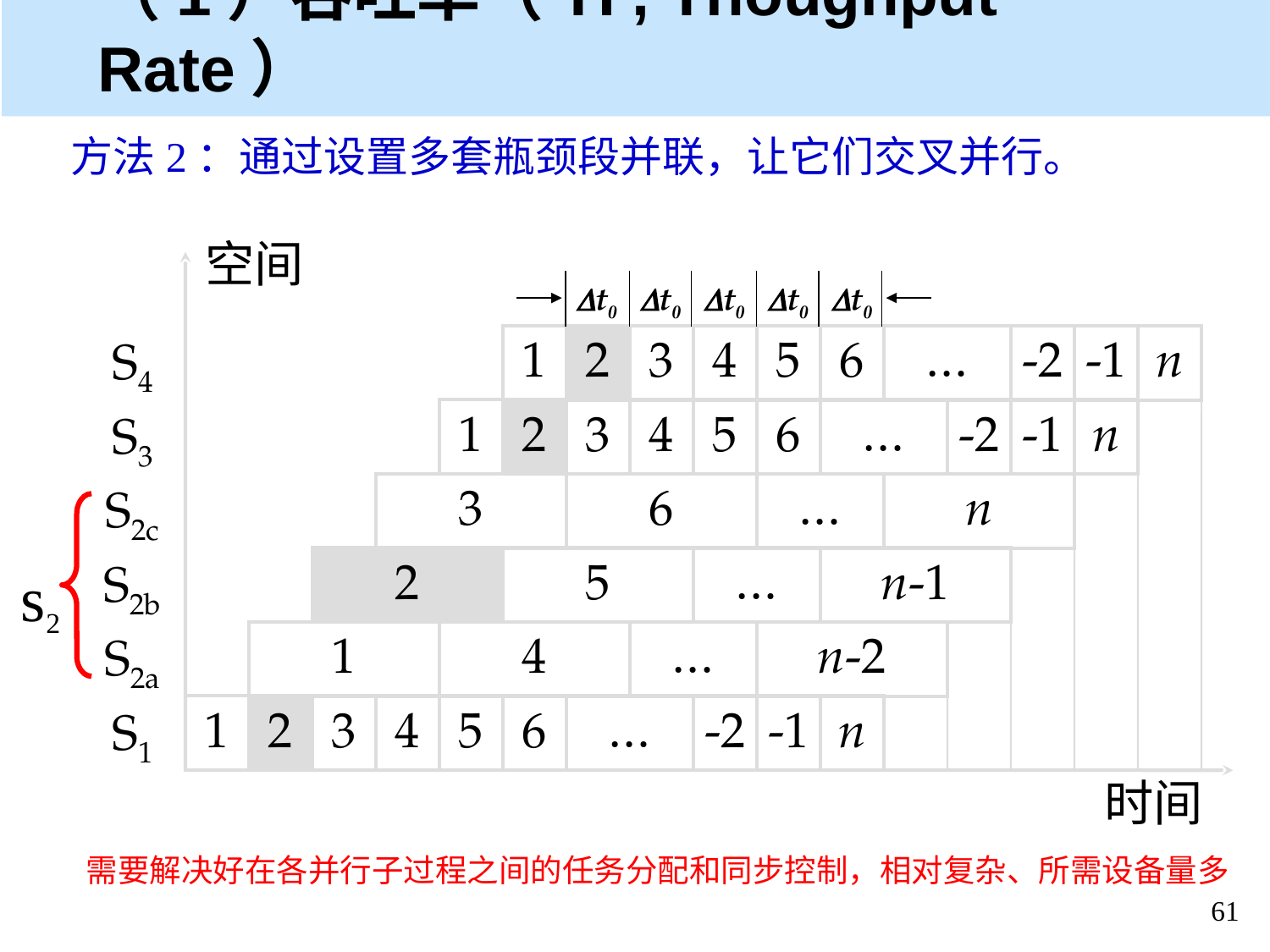

（1）吞吐率（TP, Thoughput Rate）
方法2：通过设置多套瓶颈段并联，让它们交叉并行。
空间

Δt0
Δt0
Δt0
Δt0
Δt0
1
2
3
4
5
6
…
-2
-1
n
S4
1
2
3
4
5
6
…
-2
-1
n
S3

3
6
…
n
S2c

2
5
…
n-1
S2b

 s2
1
4
…
n-2
S2a

1
2
3
4
5
6
…
-2
-1
n
S1

时间
需要解决好在各并行子过程之间的任务分配和同步控制，相对复杂、所需设备量多